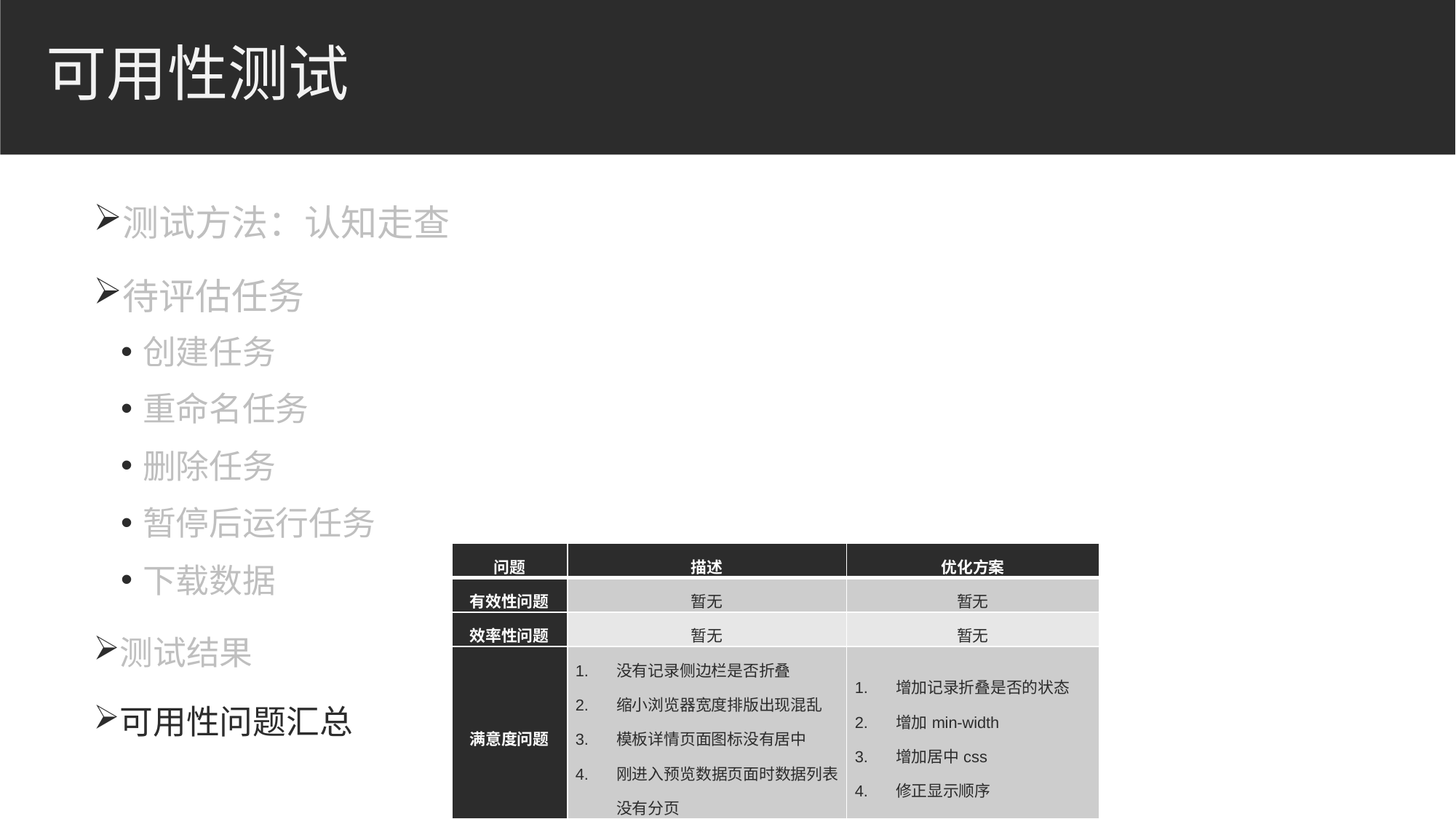

# 可用性测试
测试方法：认知走查
待评估任务
创建任务
重命名任务
删除任务
暂停后运行任务
下载数据
测试结果
可用性问题汇总

| 问题 | 描述 | 优化方案 |
| --- | --- | --- |
| 有效性问题 | 暂无 | 暂无 |
| 效率性问题 | 暂无 | 暂无 |
| 满意度问题 | 没有记录侧边栏是否折叠 缩小浏览器宽度排版出现混乱 模板详情页面图标没有居中 刚进入预览数据页面时数据列表没有分页 | 增加记录折叠是否的状态 增加min-width 增加居中css 修正显示顺序 |